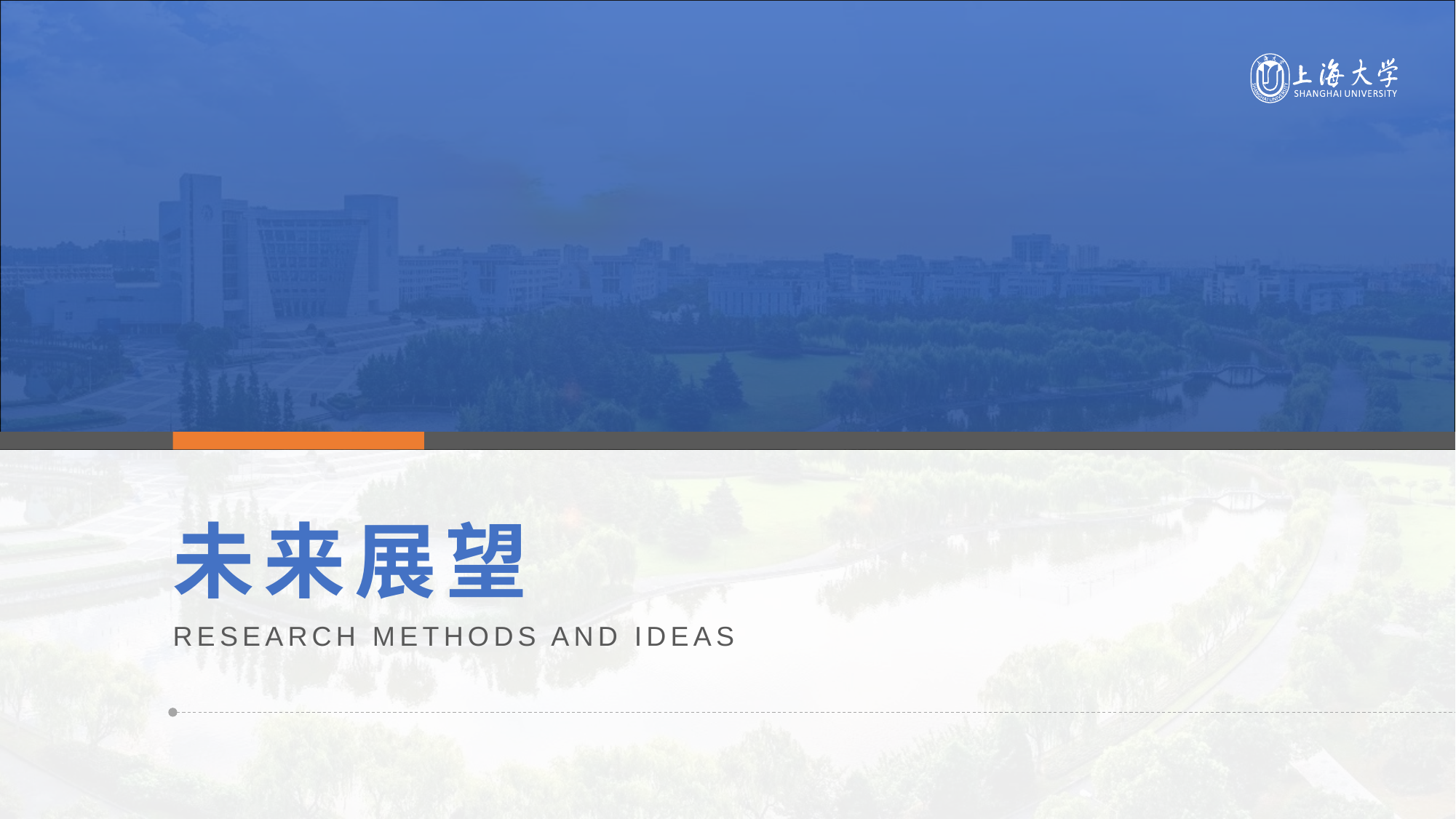

右键单击左侧缩略图→版式→选择【其他过渡页形式】
06
# 未来展望
RESEARCH METHODS AND IDEAS